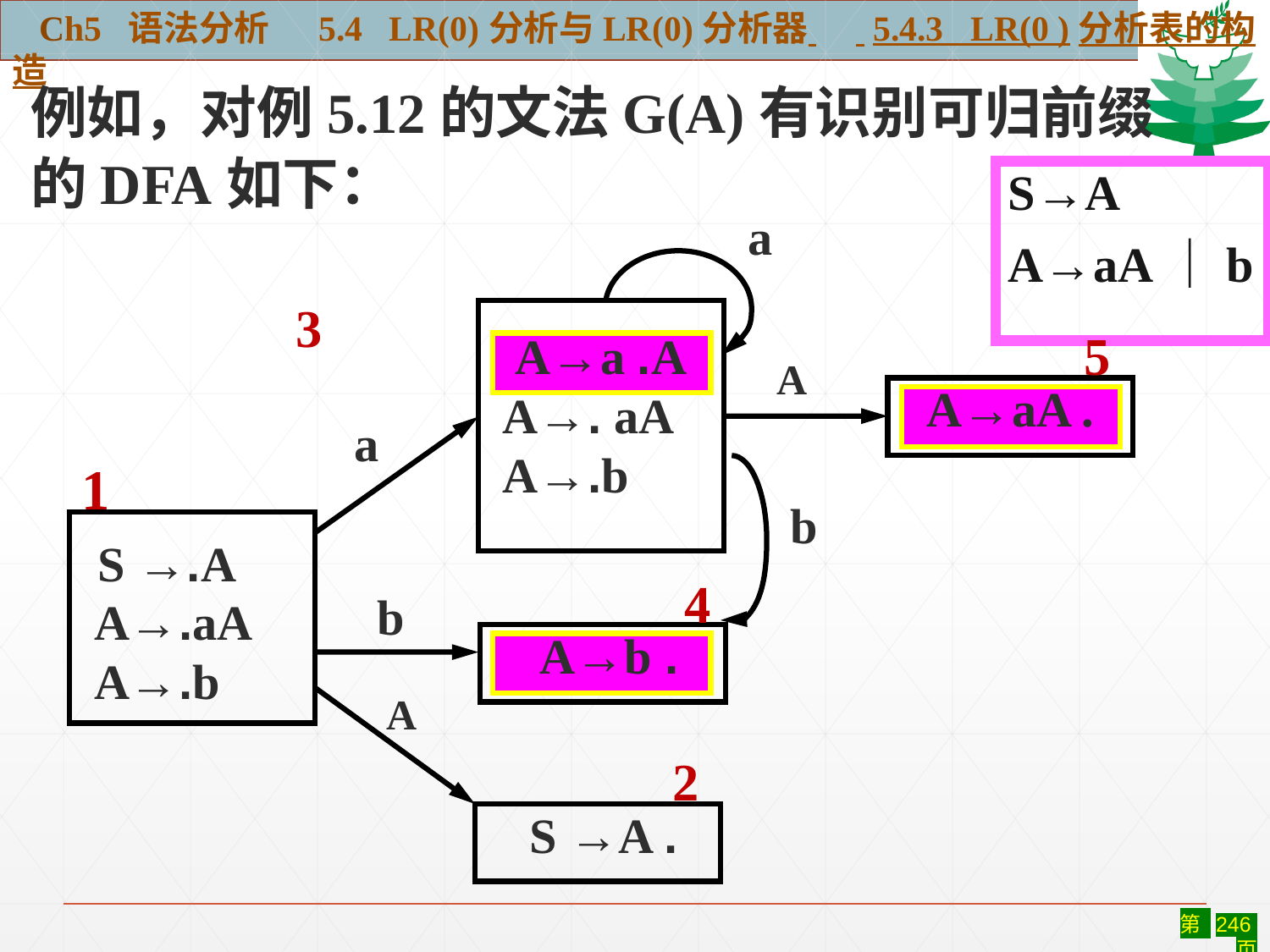

Ch5  语法分析     5.4   LR(0)分析与LR(0)分析器       5.4.3   LR(0 )分析表的构造
例如，对例5.12的文法G(A)有识别可归前缀
的DFA如下：
S→A
A→aA｜b

a

                  3
A→a .A
  A→. aA
  A→.b
a

                5
A
A→aA .

1

  A→.aA
  A→.b

b
S →.A
                 4
b
 A→b .

A
                2
 S →A .